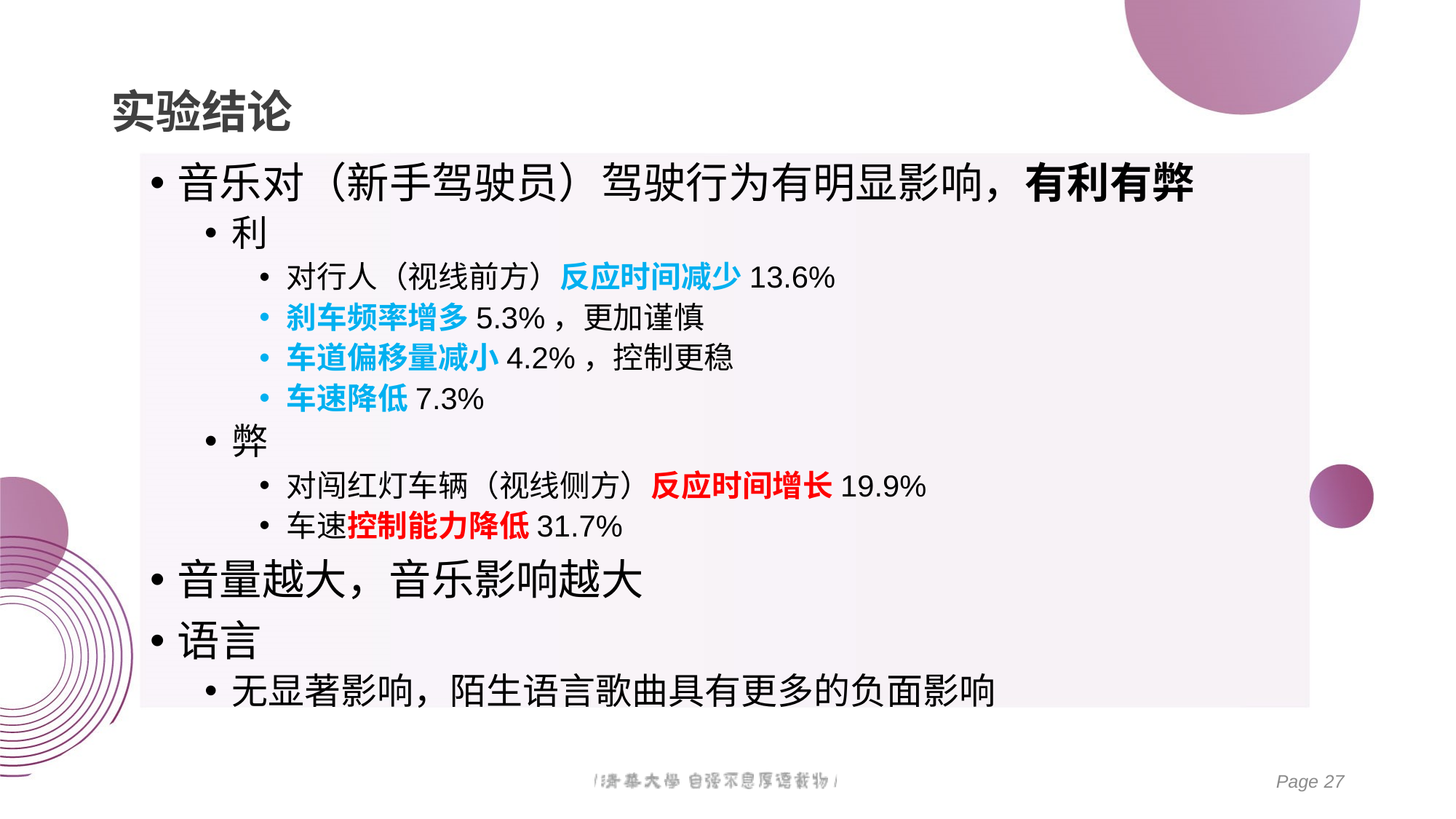

# 实验结论
音乐对（新手驾驶员）驾驶行为有明显影响，有利有弊
利
对行人（视线前方）反应时间减少13.6%
刹车频率增多5.3%，更加谨慎
车道偏移量减小4.2%，控制更稳
车速降低7.3%
弊
对闯红灯车辆（视线侧方）反应时间增长19.9%
车速控制能力降低31.7%
音量越大，音乐影响越大
语言
无显著影响，陌生语言歌曲具有更多的负面影响

Page 27